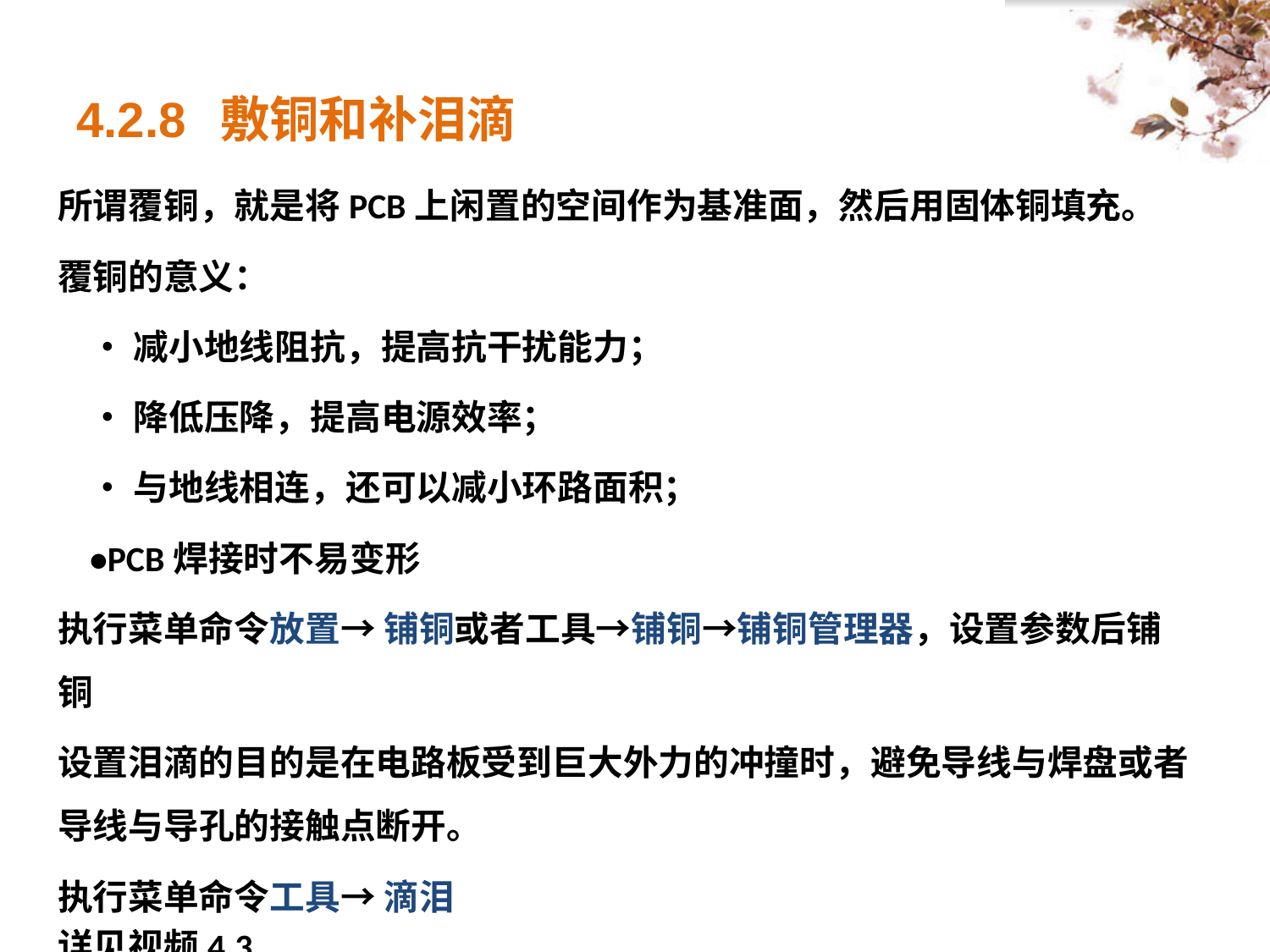

# 4.2.8  敷铜和补泪滴
所谓覆铜，就是将PCB上闲置的空间作为基准面，然后用固体铜填充。
覆铜的意义：
    •减小地线阻抗，提高抗干扰能力；
    •降低压降，提高电源效率；
    •与地线相连，还可以减小环路面积；
    •PCB焊接时不易变形
执行菜单命令放置→ 铺铜或者工具→铺铜→铺铜管理器，设置参数后铺铜
设置泪滴的目的是在电路板受到巨大外力的冲撞时，避免导线与焊盘或者导线与导孔的接触点断开。
执行菜单命令工具→ 滴泪
详见视频4.3